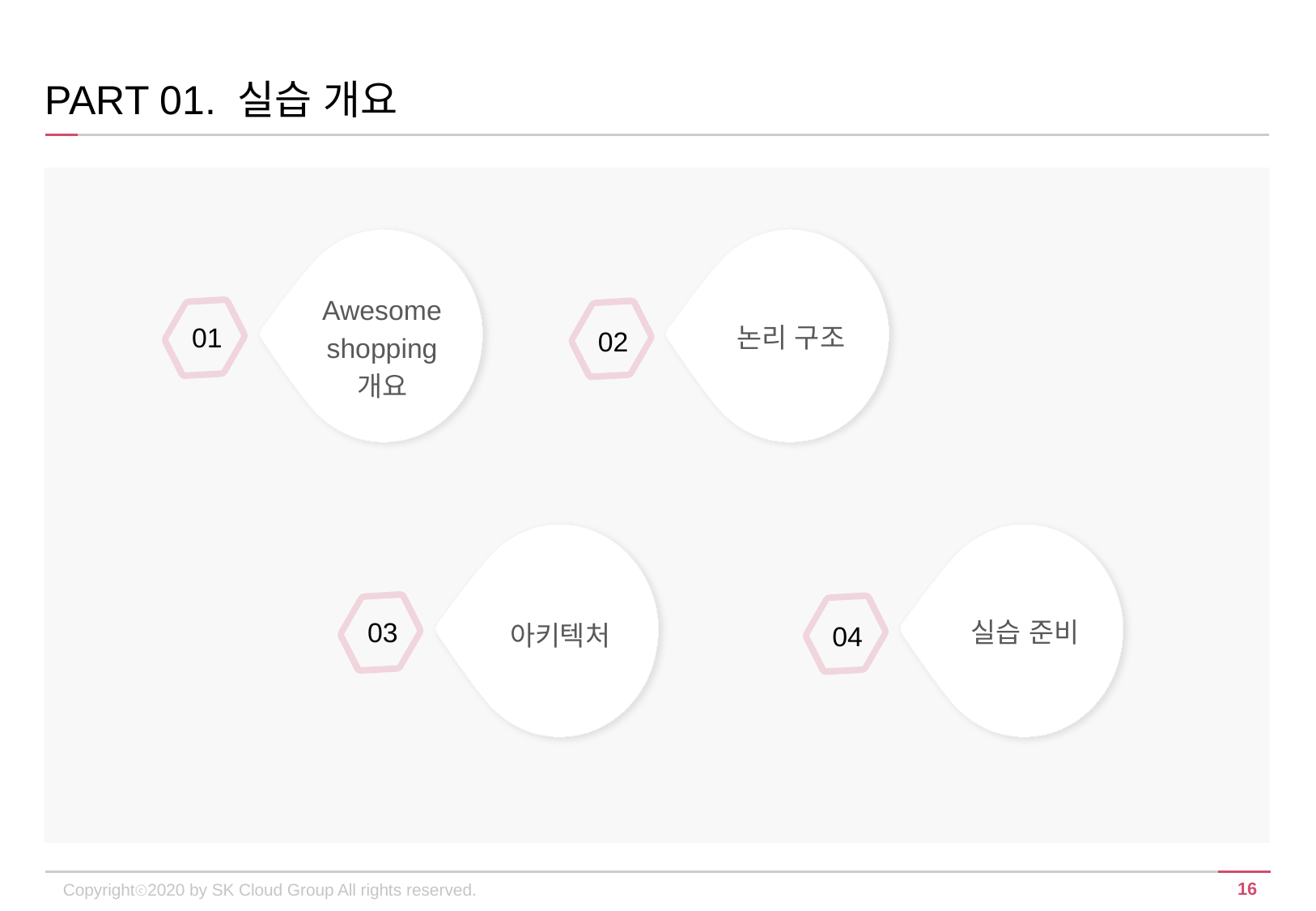

PART 01. 실습 개요

Awesome shopping
개요

논리 구조
01
02

실습 준비
아키텍처
03
04
Copyrightⓒ2020 by SK Cloud Group All rights reserved.